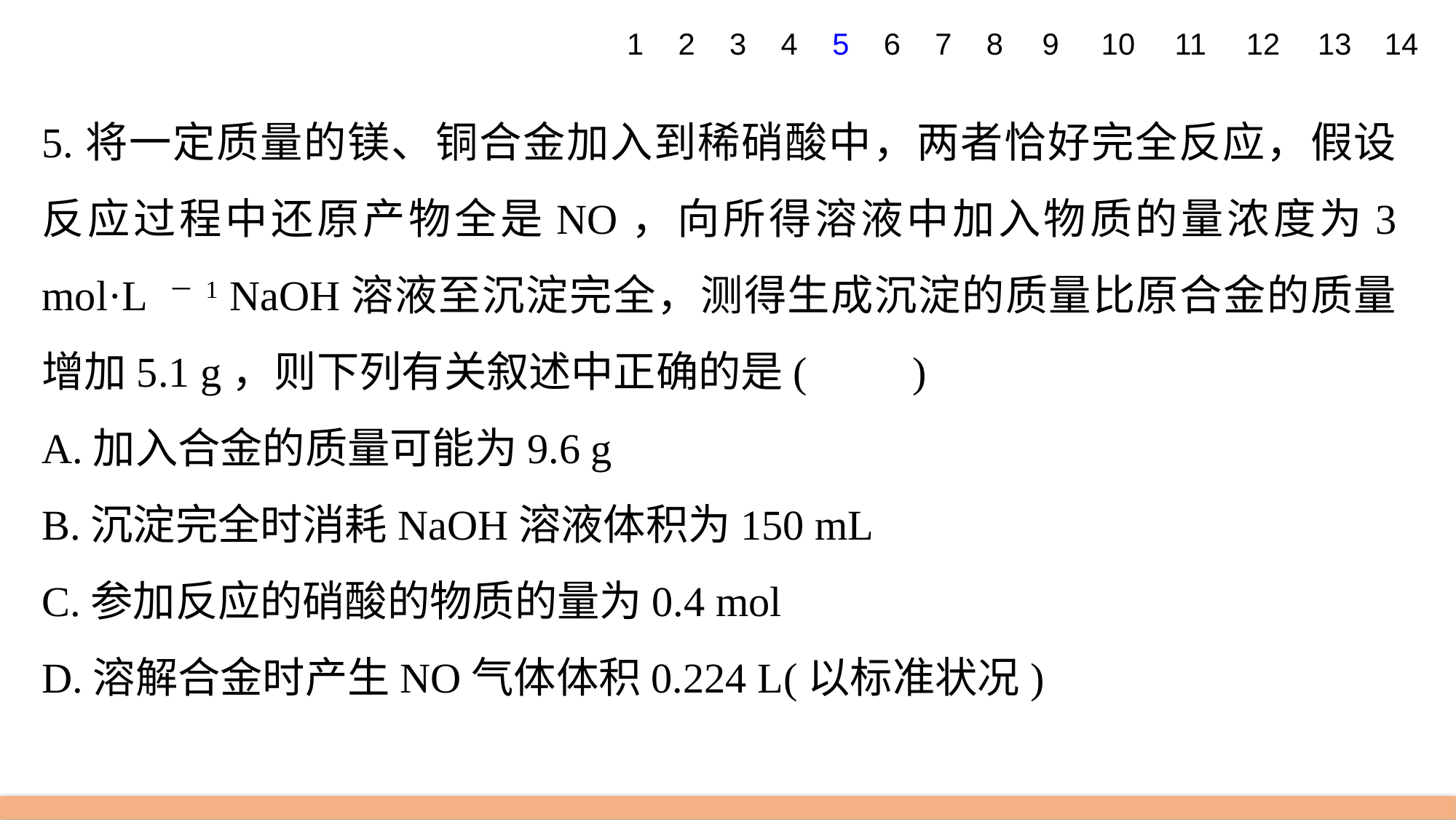

1
2
3
4
5
6
7
8
9
10
11
12
13
14
5.将一定质量的镁、铜合金加入到稀硝酸中，两者恰好完全反应，假设反应过程中还原产物全是NO，向所得溶液中加入物质的量浓度为3 mol·L －1 NaOH溶液至沉淀完全，测得生成沉淀的质量比原合金的质量增加5.1 g，则下列有关叙述中正确的是(　　)
A.加入合金的质量可能为9.6 g
B.沉淀完全时消耗NaOH溶液体积为150 mL
C.参加反应的硝酸的物质的量为0.4 mol
D.溶解合金时产生NO气体体积0.224 L(以标准状况)